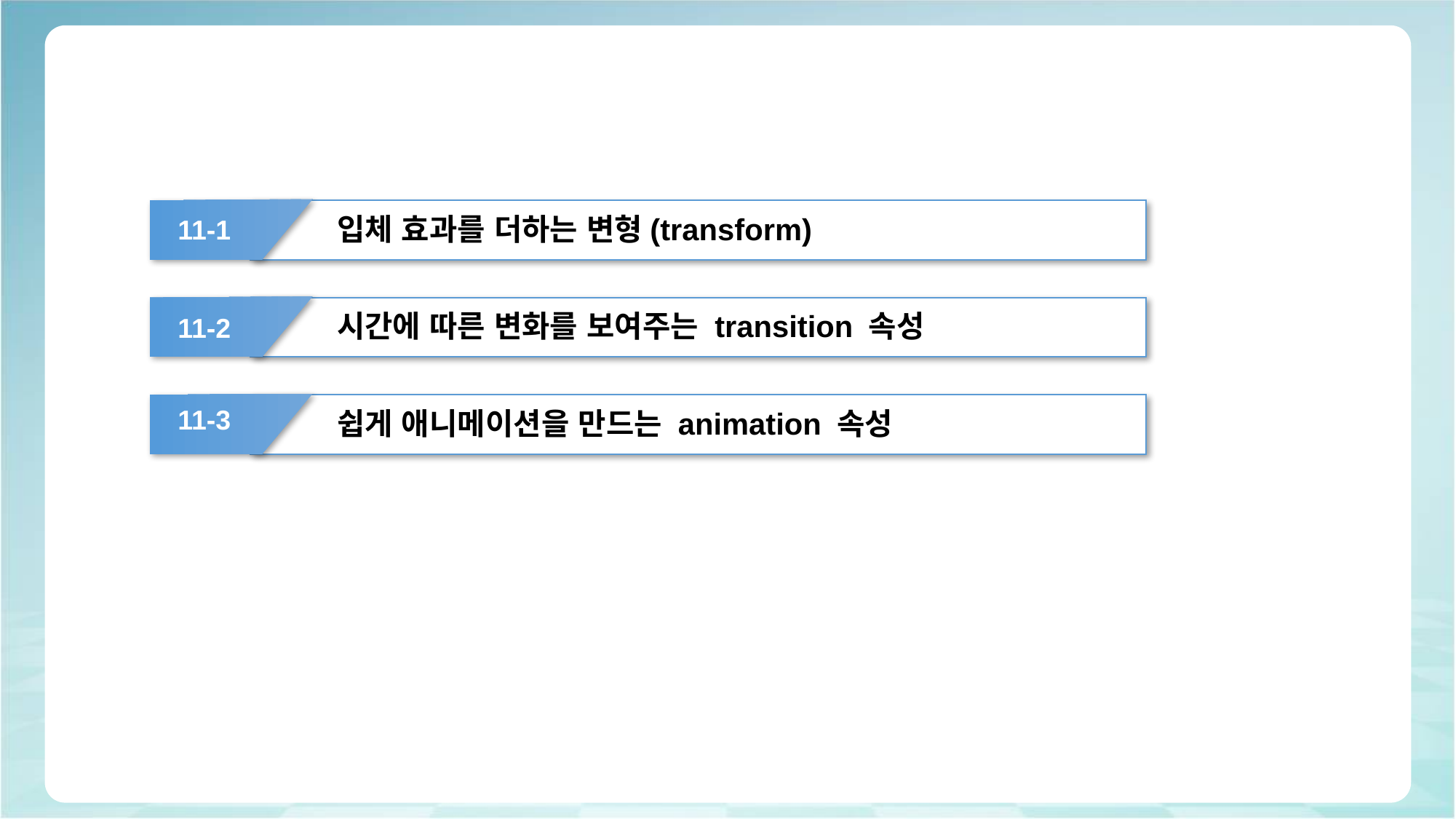

#
입체 효과를 더하는 변형(transform)
11-1
시간에 따른 변화를 보여주는 transition 속성
11-2
11-3
쉽게 애니메이션을 만드는 animation 속성
09-4
09-5
09-6